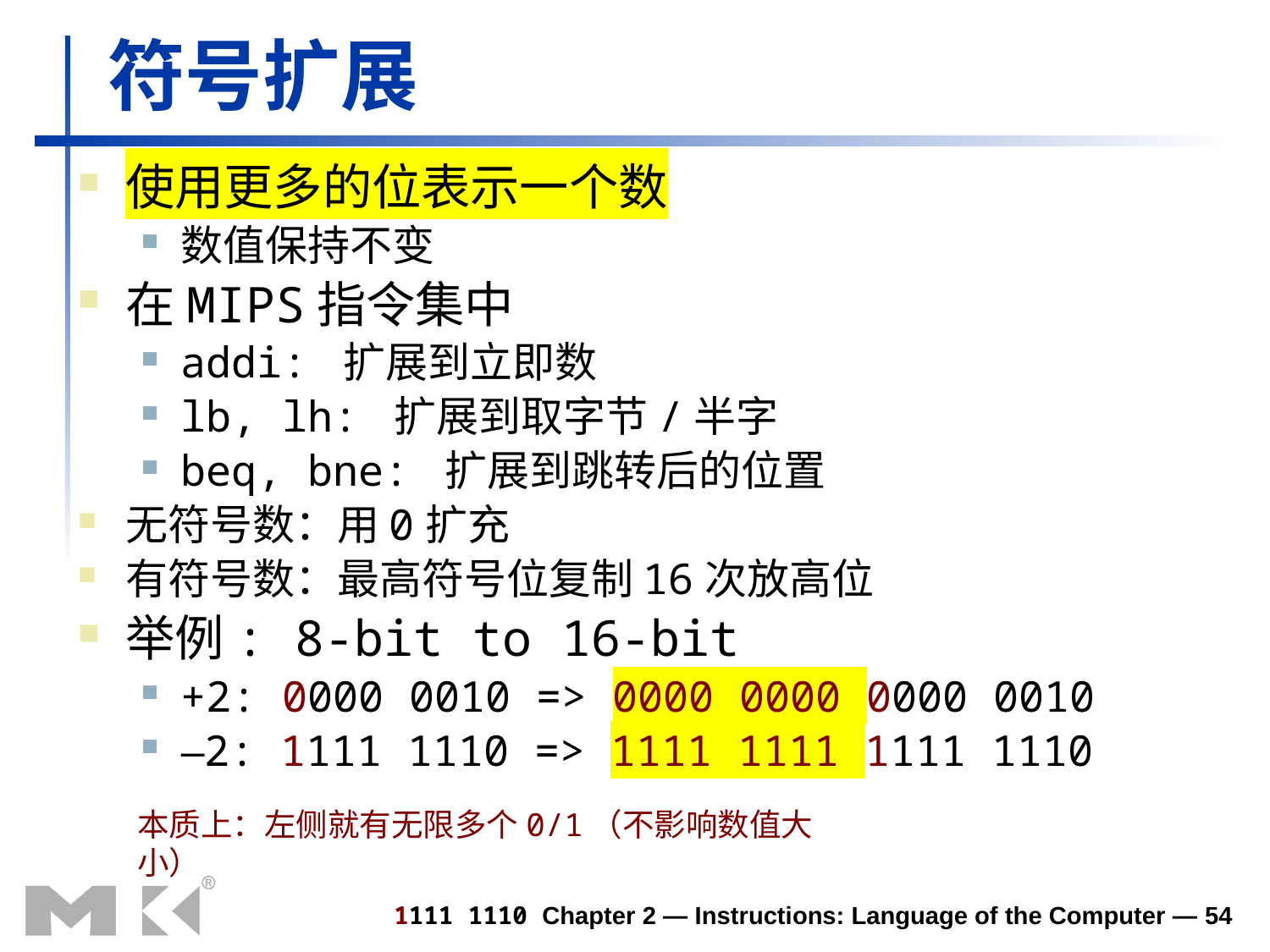

# 符号扩展
使用更多的位表示一个数
数值保持不变
在MIPS指令集中
addi: 扩展到立即数
lb, lh: 扩展到取字节/半字
beq, bne: 扩展到跳转后的位置
无符号数：用0扩充
有符号数：最高符号位复制16次放高位
举例: 8-bit to 16-bit
+2: 0000 0010 => 0000 0000 0000 0010
–2: 1111 1110 => 1111 1111 1111 1110
本质上：左侧就有无限多个0/1（不影响数值大小）
1111 1110 Chapter 2 — Instructions: Language of the Computer — 54